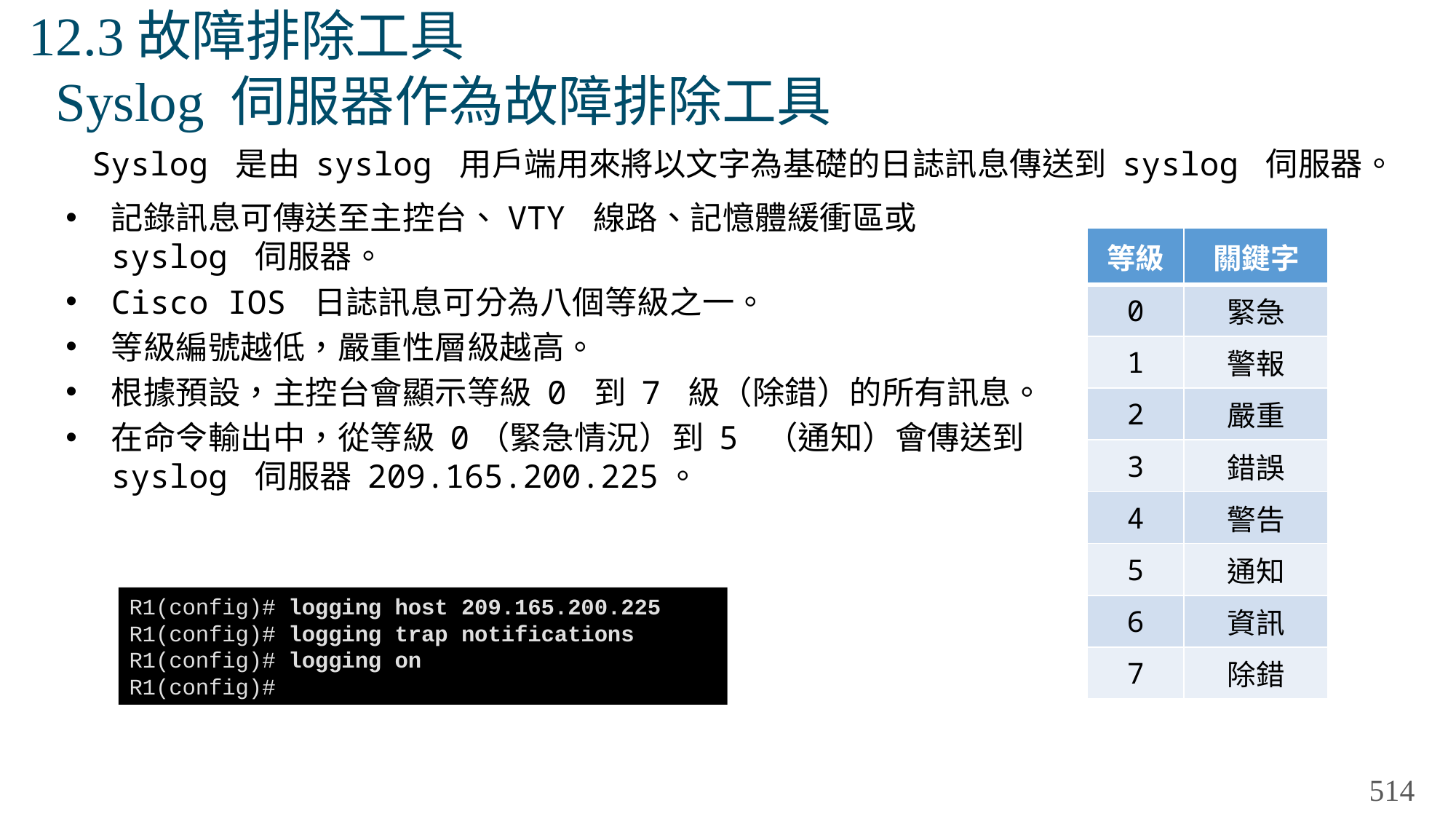

# 12.3故障排除工具 Syslog 伺服器作為故障排除工具
Syslog 是由 syslog 用戶端用來將以文字為基礎的日誌訊息傳送到 syslog 伺服器。
記錄訊息可傳送至主控台、VTY 線路、記憶體緩衝區或 syslog 伺服器。
Cisco IOS 日誌訊息可分為八個等級之一。
等級編號越低，嚴重性層級越高。
根據預設，主控台會顯示等級 0 到 7 級（除錯）的所有訊息。
在命令輸出中，從等級 0（緊急情況）到 5 （通知）會傳送到 syslog 伺服器 209.165.200.225。
| 等級 | 關鍵字 |
| --- | --- |
| 0 | 緊急 |
| 1 | 警報 |
| 2 | 嚴重 |
| 3 | 錯誤 |
| 4 | 警告 |
| 5 | 通知 |
| 6 | 資訊 |
| 7 | 除錯 |
R1(config)# logging host 209.165.200.225
R1(config)# logging trap notifications
R1(config)# logging on
R1(config)#
514